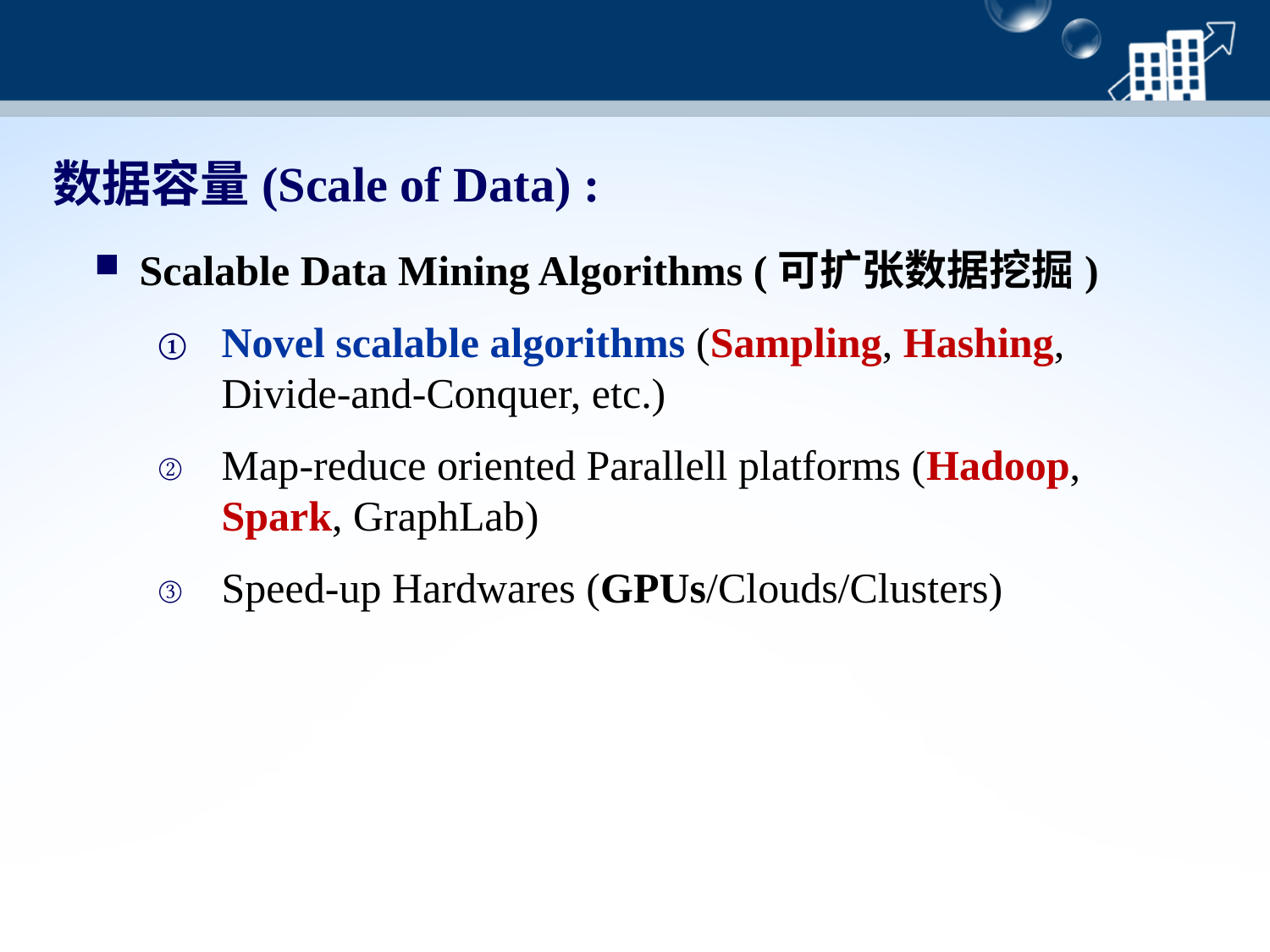

数据容量(Scale of Data) :
 Scalable Data Mining Algorithms (可扩张数据挖掘)
Novel scalable algorithms (Sampling, Hashing, Divide-and-Conquer, etc.)
Map-reduce oriented Parallell platforms (Hadoop, Spark, GraphLab)
Speed-up Hardwares (GPUs/Clouds/Clusters)